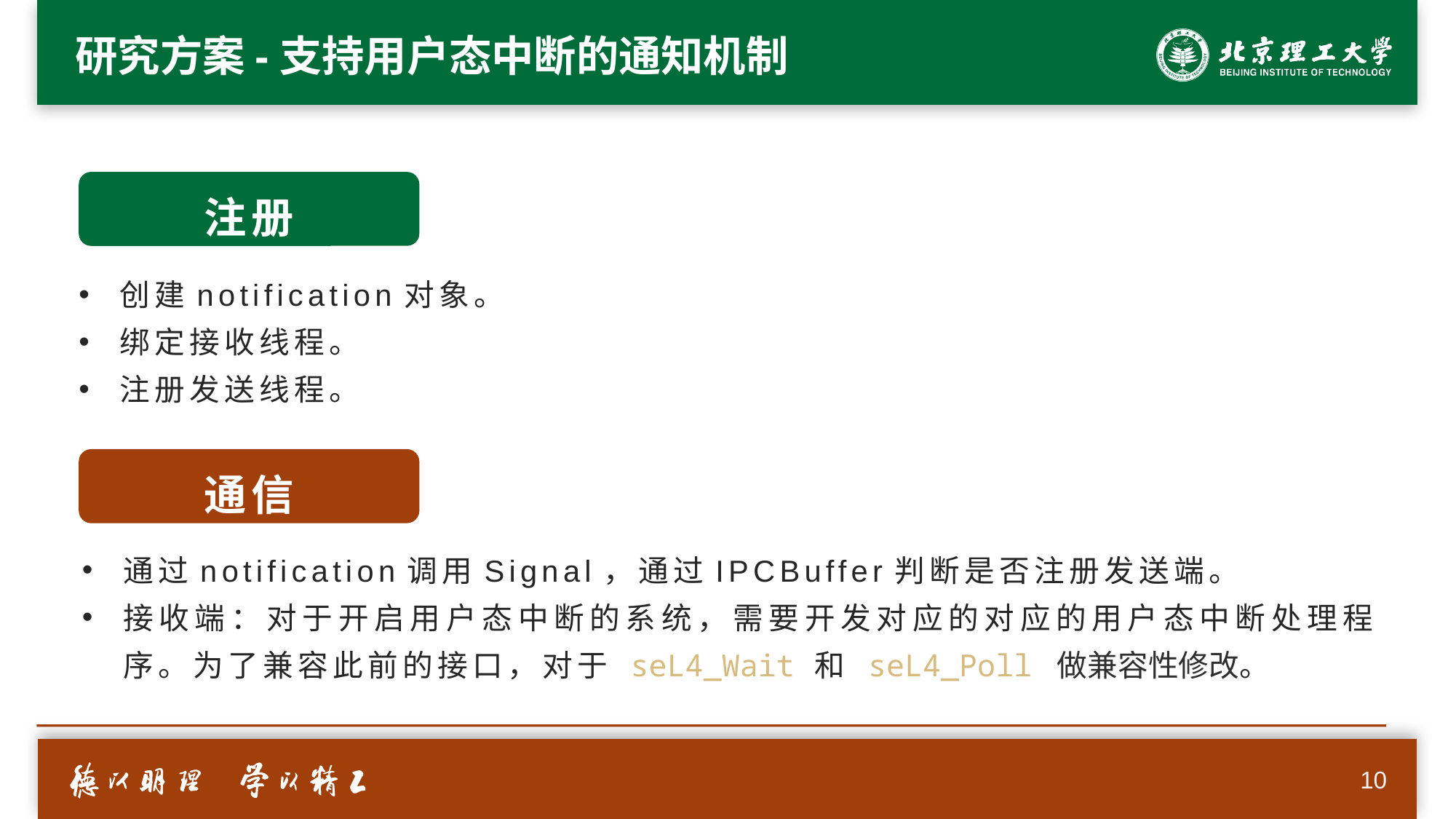

# 研究方案-支持用户态中断的通知机制
注册
创建notification对象。
绑定接收线程。
注册发送线程。
通信
通过notification调用Signal，通过IPCBuffer判断是否注册发送端。
接收端：对于开启用户态中断的系统，需要开发对应的对应的用户态中断处理程序。为了兼容此前的接口，对于 seL4_Wait 和 seL4_Poll 做兼容性修改。